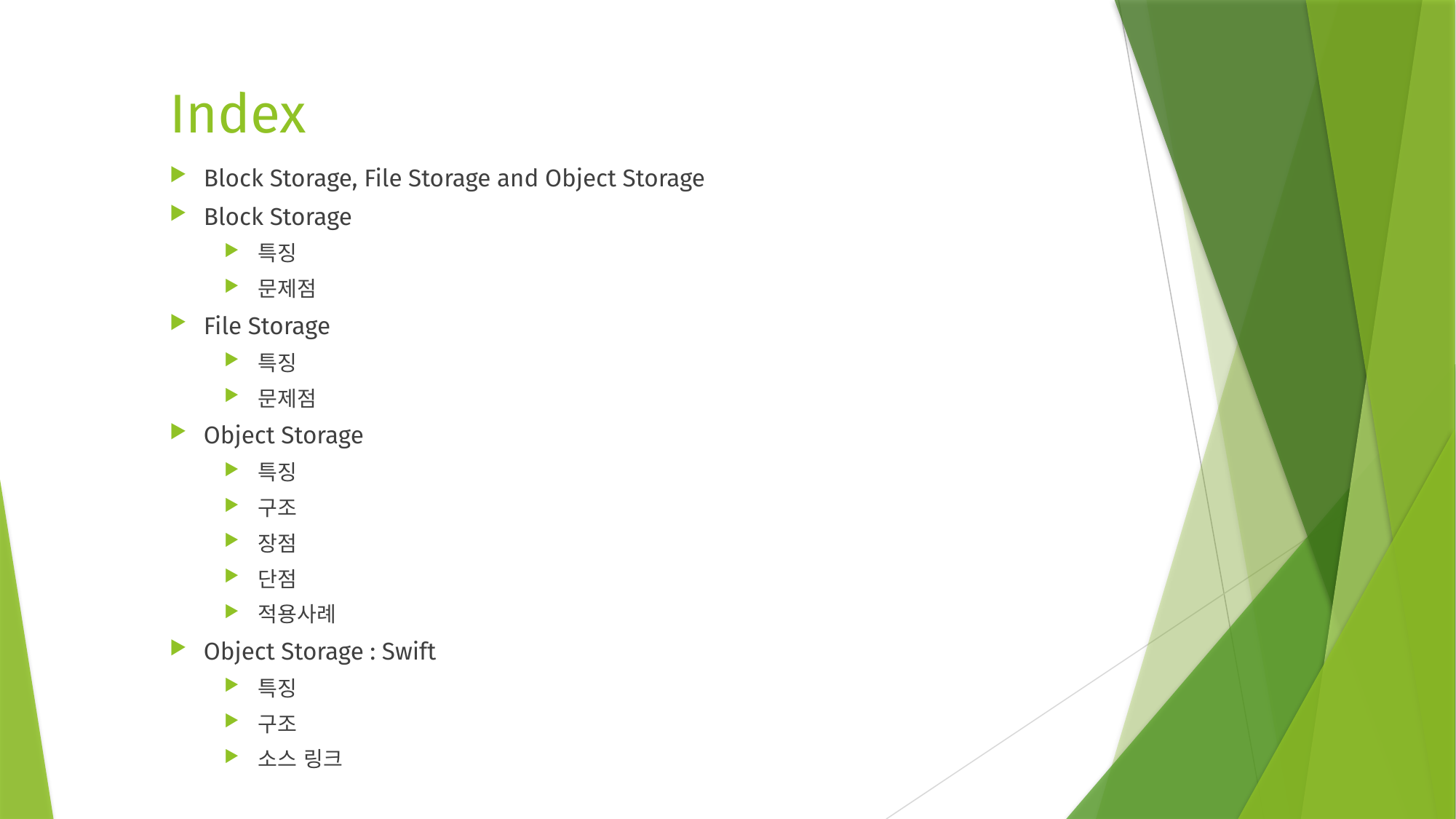

# Index
Block Storage, File Storage and Object Storage
Block Storage
특징
문제점
File Storage
특징
문제점
Object Storage
특징
구조
장점
단점
적용사례
Object Storage : Swift
특징
구조
소스 링크